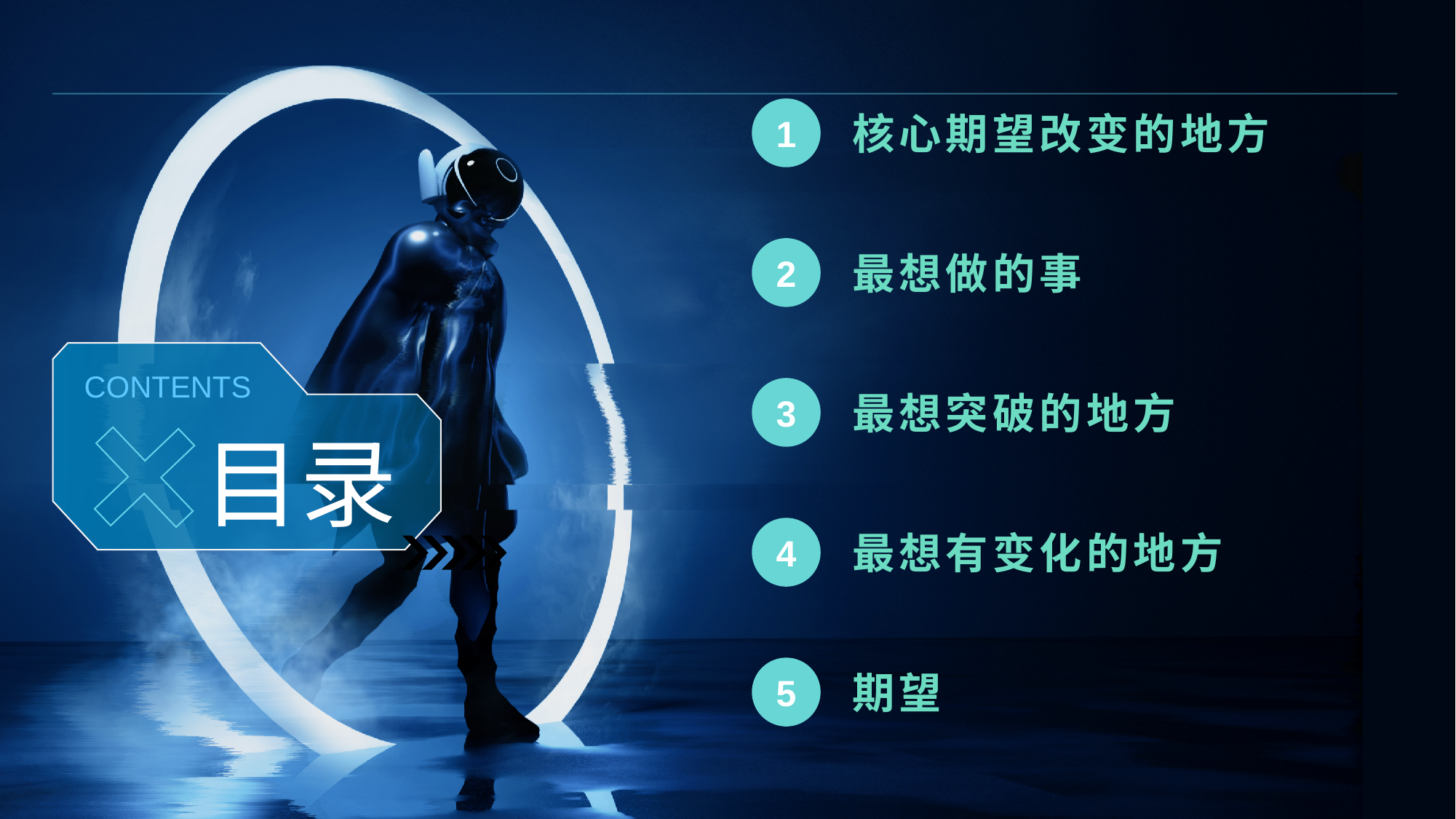

1
核心期望改变的地方
2
最想做的事
CONTENTS
3
最想突破的地方
目录
4
最想有变化的地方
5
期望